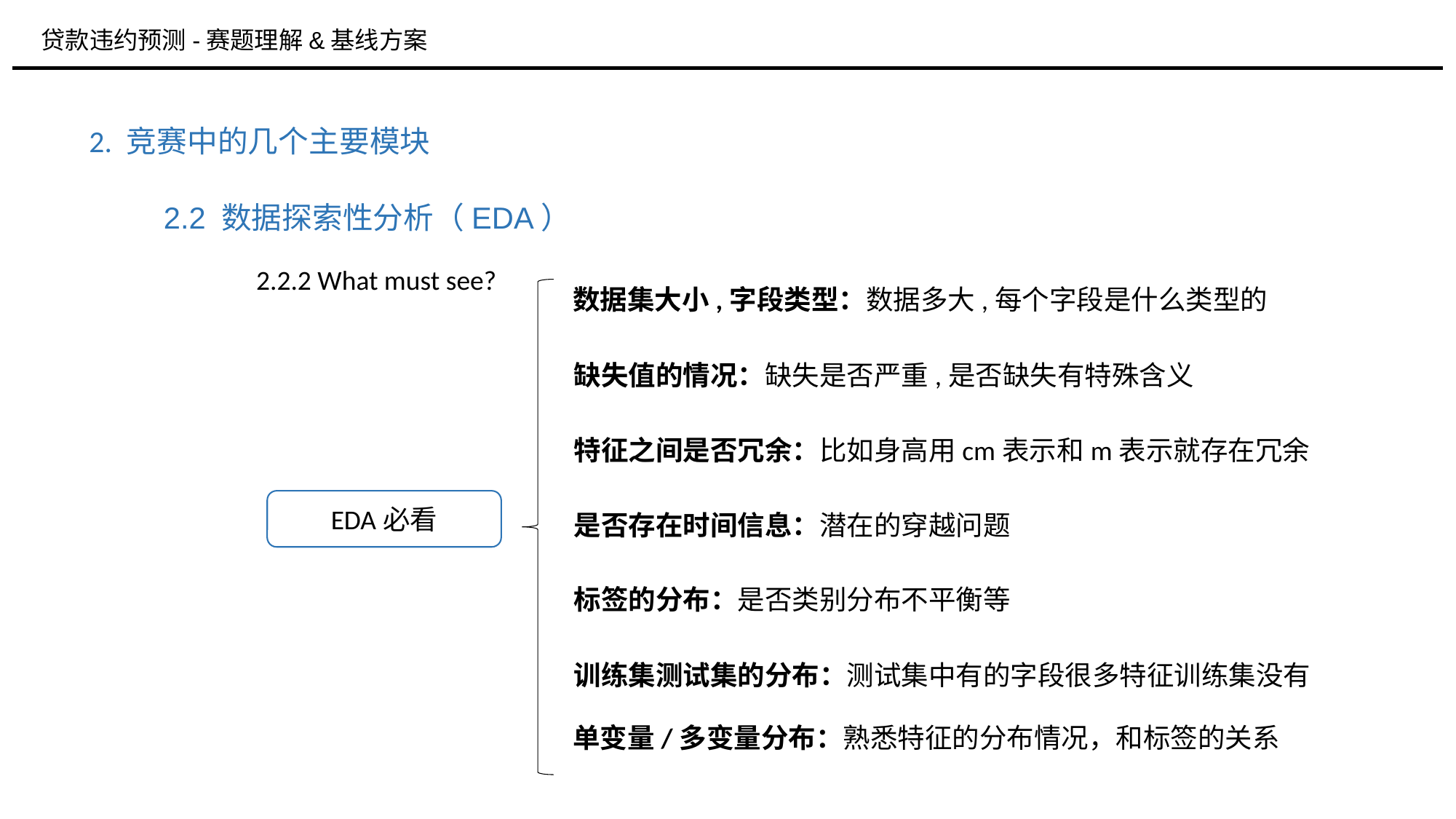

贷款违约预测-赛题理解&基线方案
2. 竞赛中的几个主要模块
2.2 数据探索性分析（EDA）
2.2.2 What must see?
数据集大小,字段类型：数据多大,每个字段是什么类型的

缺失值的情况：缺失是否严重,是否缺失有特殊含义
特征之间是否冗余：比如身高用cm表示和m表示就存在冗余
EDA必看
是否存在时间信息：潜在的穿越问题
标签的分布：是否类别分布不平衡等
训练集测试集的分布：测试集中有的字段很多特征训练集没有
单变量/多变量分布：熟悉特征的分布情况，和标签的关系